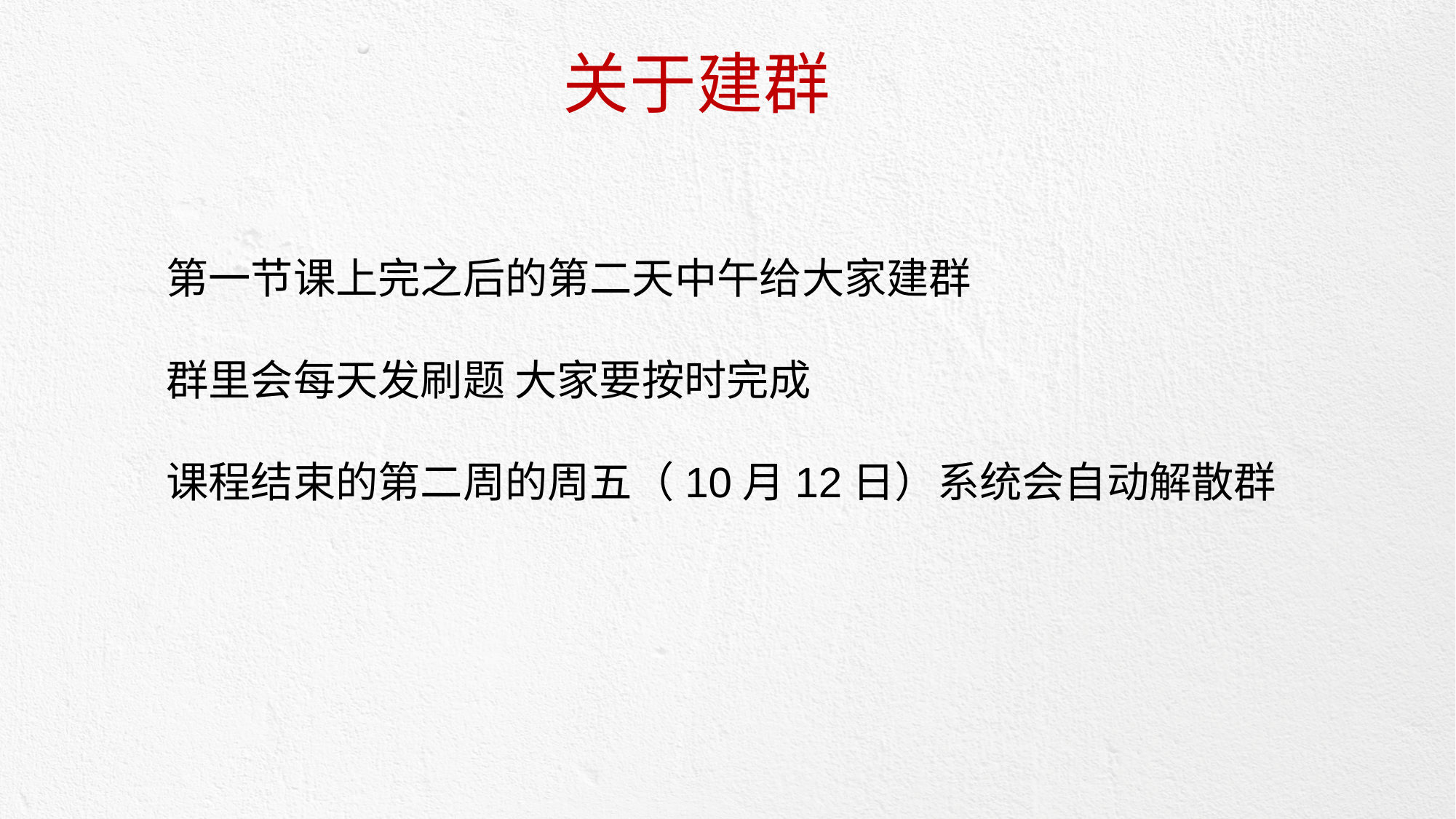

关于建群
第一节课上完之后的第二天中午给大家建群
群里会每天发刷题 大家要按时完成
课程结束的第二周的周五（10月12日）系统会自动解散群